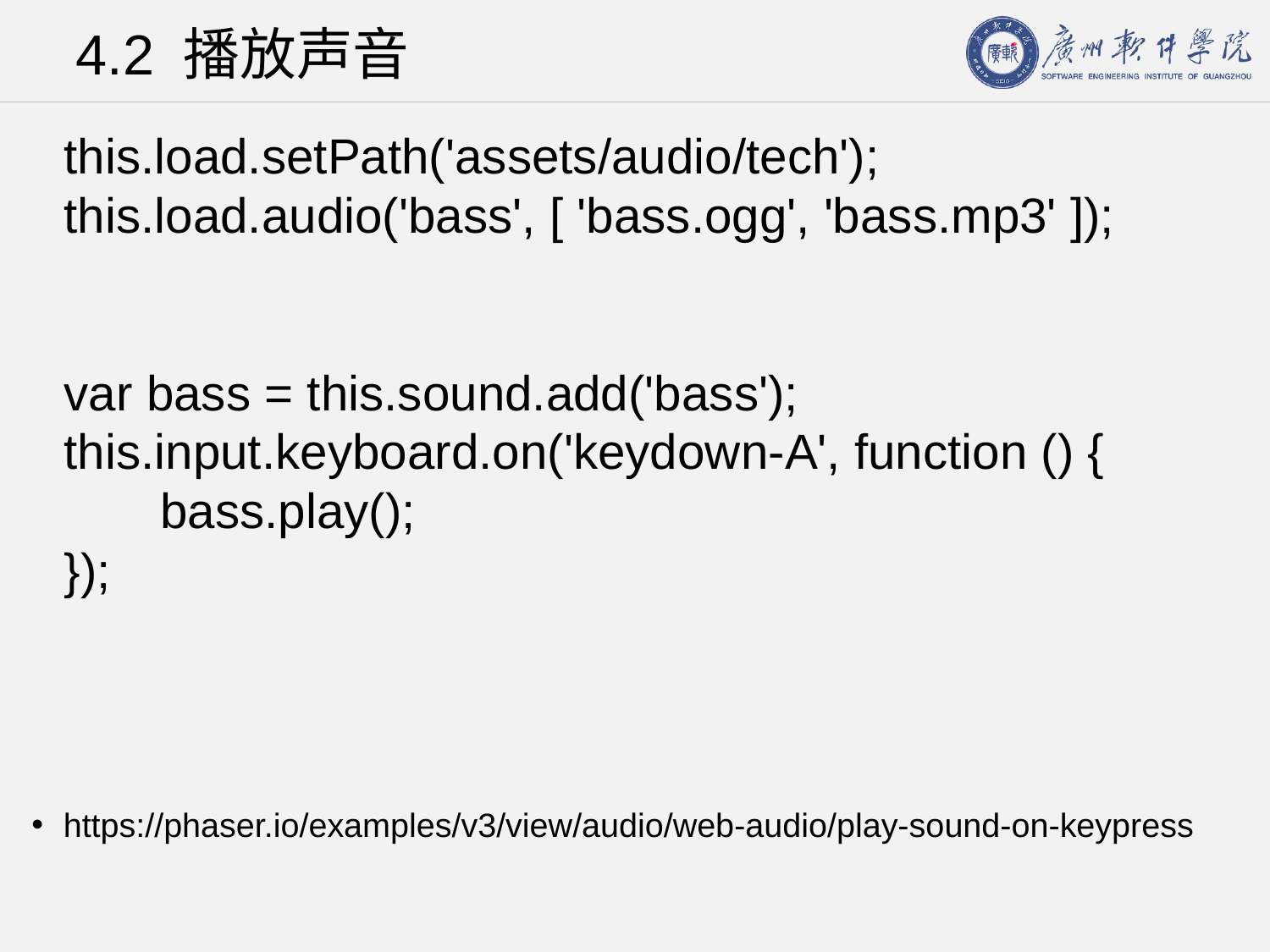

# 4.2 播放声音
 this.load.setPath('assets/audio/tech');
 this.load.audio('bass', [ 'bass.ogg', 'bass.mp3' ]);

 var bass = this.sound.add('bass');
 this.input.keyboard.on('keydown-A', function () {
        bass.play();
 });

https://phaser.io/examples/v3/view/audio/web-audio/play-sound-on-keypress